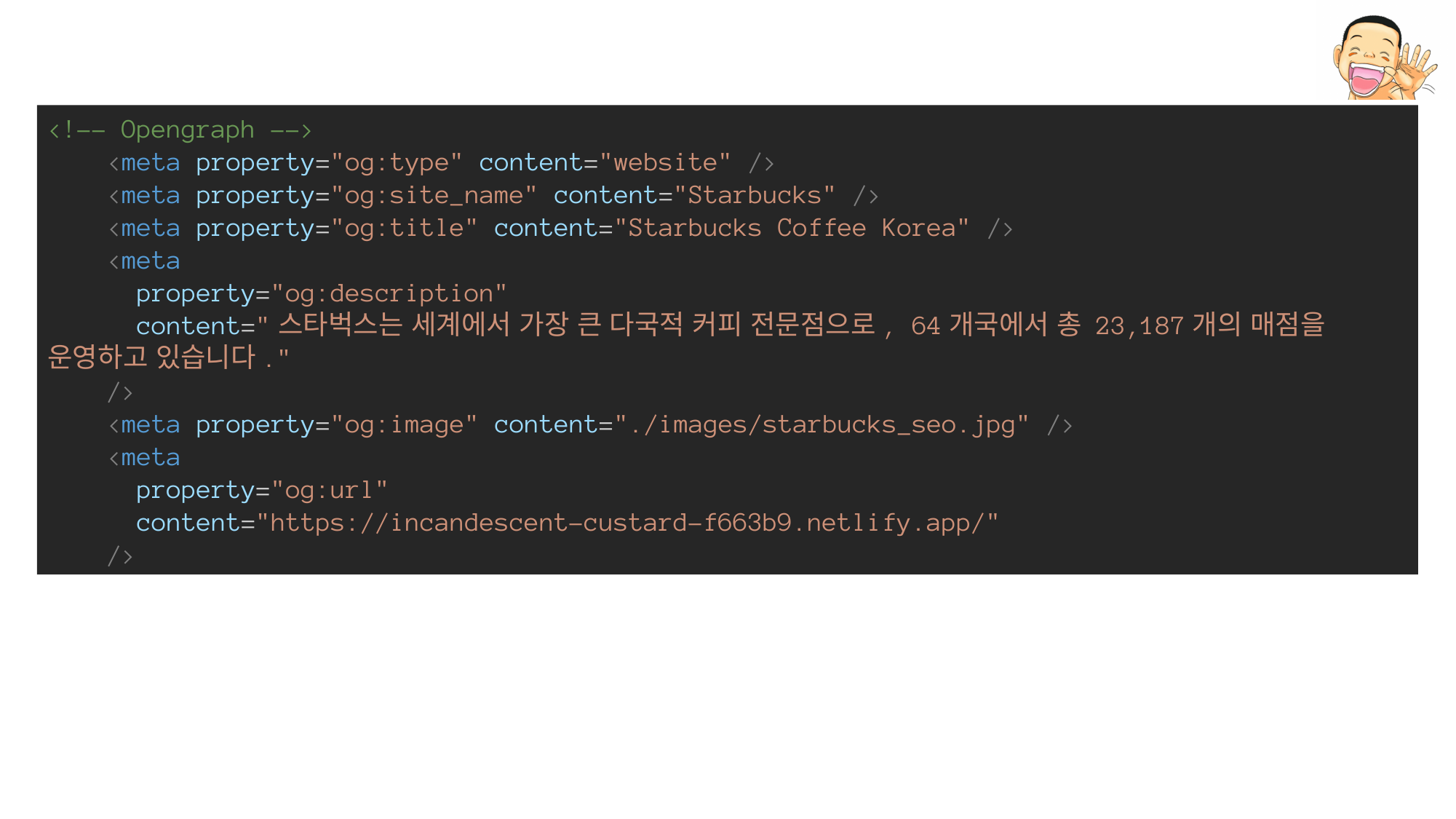

<!-- Opengraph -->
    <meta property="og:type" content="website" />
    <meta property="og:site_name" content="Starbucks" />
    <meta property="og:title" content="Starbucks Coffee Korea" />
    <meta
      property="og:description"
      content="스타벅스는 세계에서 가장 큰 다국적 커피 전문점으로, 64개국에서 총 23,187개의 매점을 운영하고 있습니다."
    />
    <meta property="og:image" content="./images/starbucks_seo.jpg" />
    <meta
      property="og:url"
      content="https://incandescent-custard-f663b9.netlify.app/"
    />